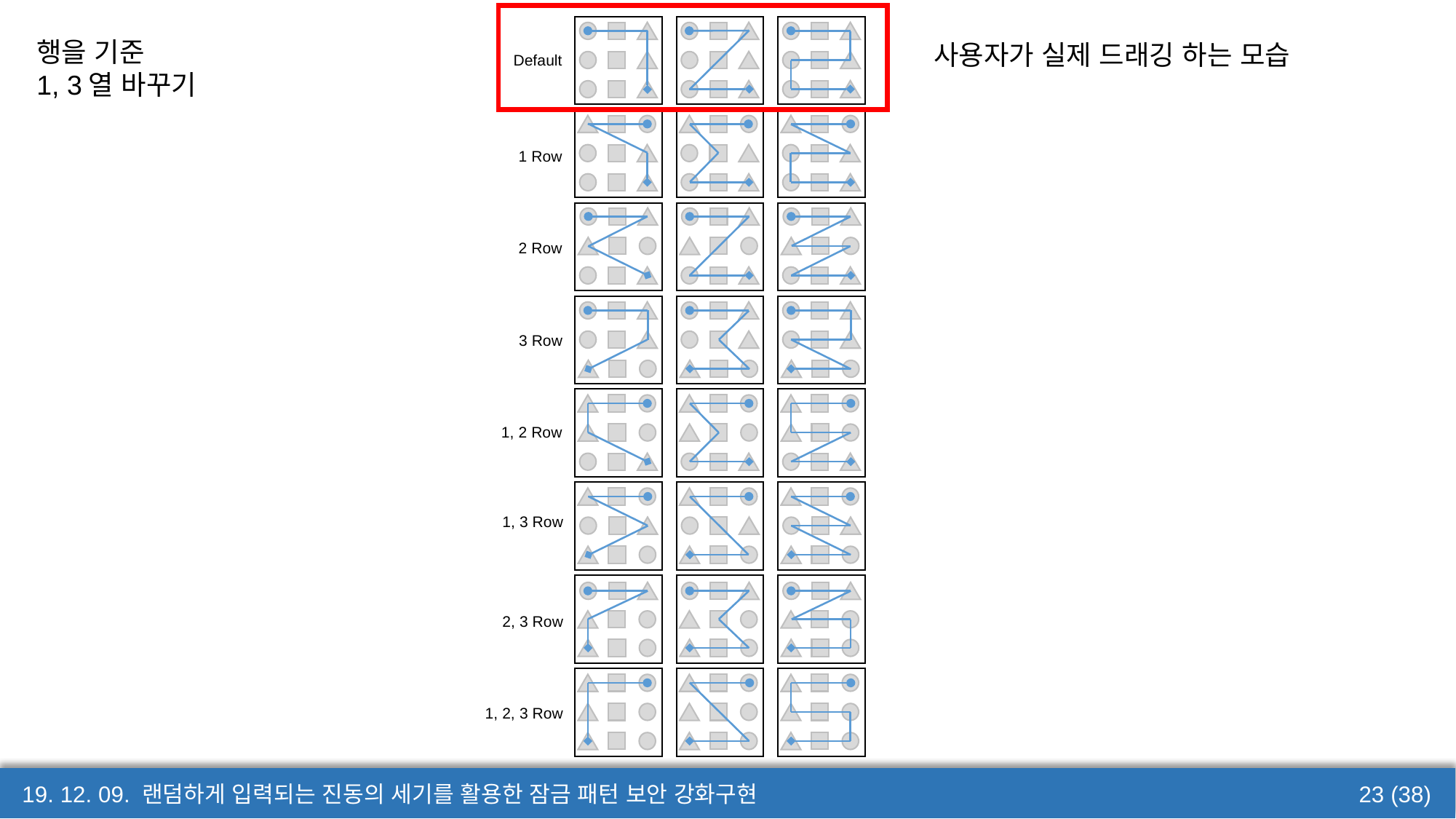

행을 기준
1, 3열 바꾸기
사용자가 실제 드래깅 하는 모습
Default

1 Row

2 Row

3 Row

1, 2 Row

1, 3 Row

2, 3 Row

1, 2, 3 Row